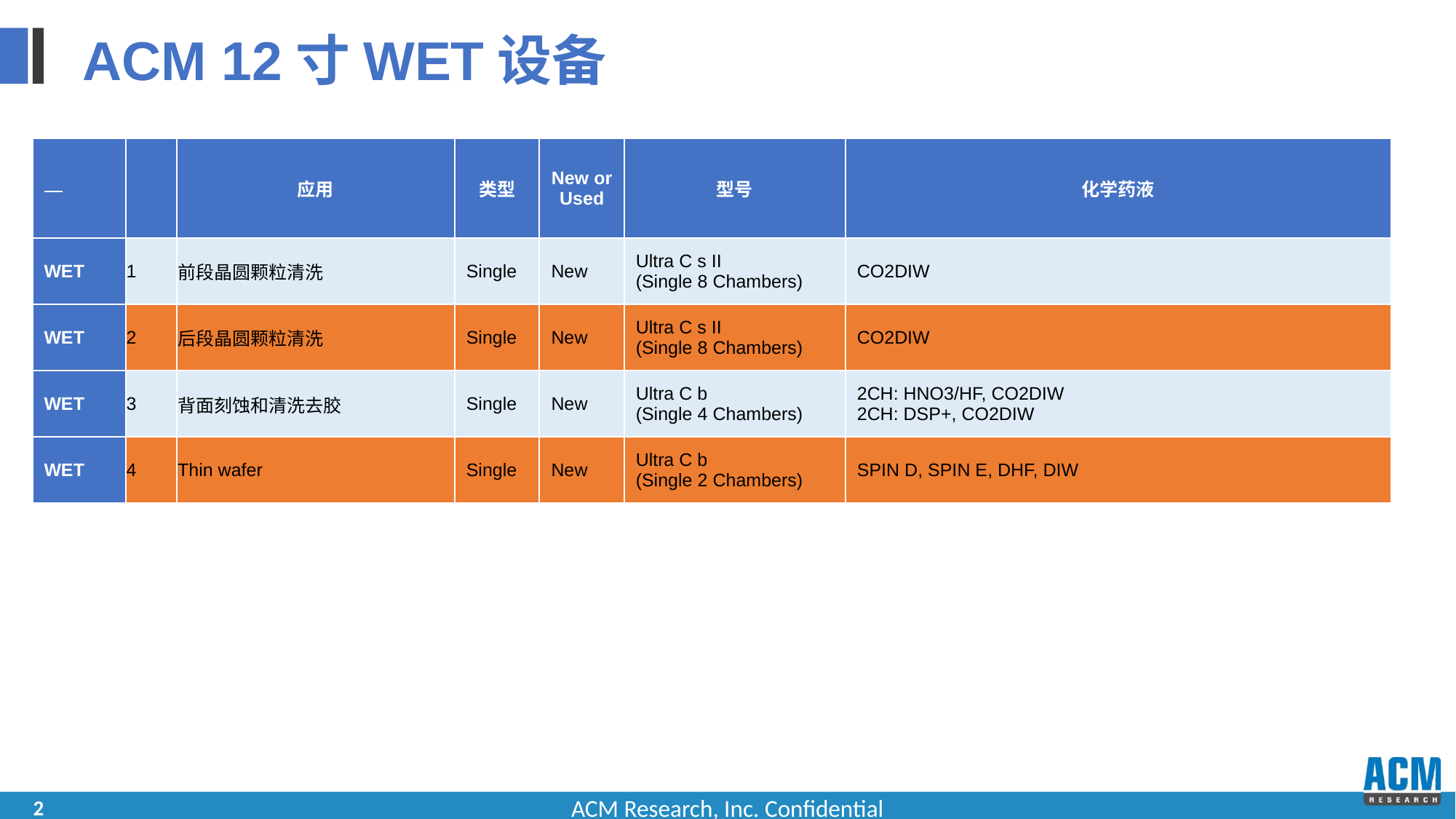

ACM 12寸WET设备
|  |  | 应用 | 类型 | New or Used | 型号 | 化学药液 |
| --- | --- | --- | --- | --- | --- | --- |
| WET | 1 | 前段晶圆颗粒清洗 | Single | New | Ultra C s II (Single 8 Chambers) | CO2DIW |
| WET | 2 | 后段晶圆颗粒清洗 | Single | New | Ultra C s II (Single 8 Chambers) | CO2DIW |
| WET | 3 | 背面刻蚀和清洗去胶 | Single | New | Ultra C b (Single 4 Chambers) | 2CH: HNO3/HF, CO2DIW 2CH: DSP+, CO2DIW |
| WET | 4 | Thin wafer | Single | New | Ultra C b (Single 2 Chambers) | SPIN D, SPIN E, DHF, DIW |
2